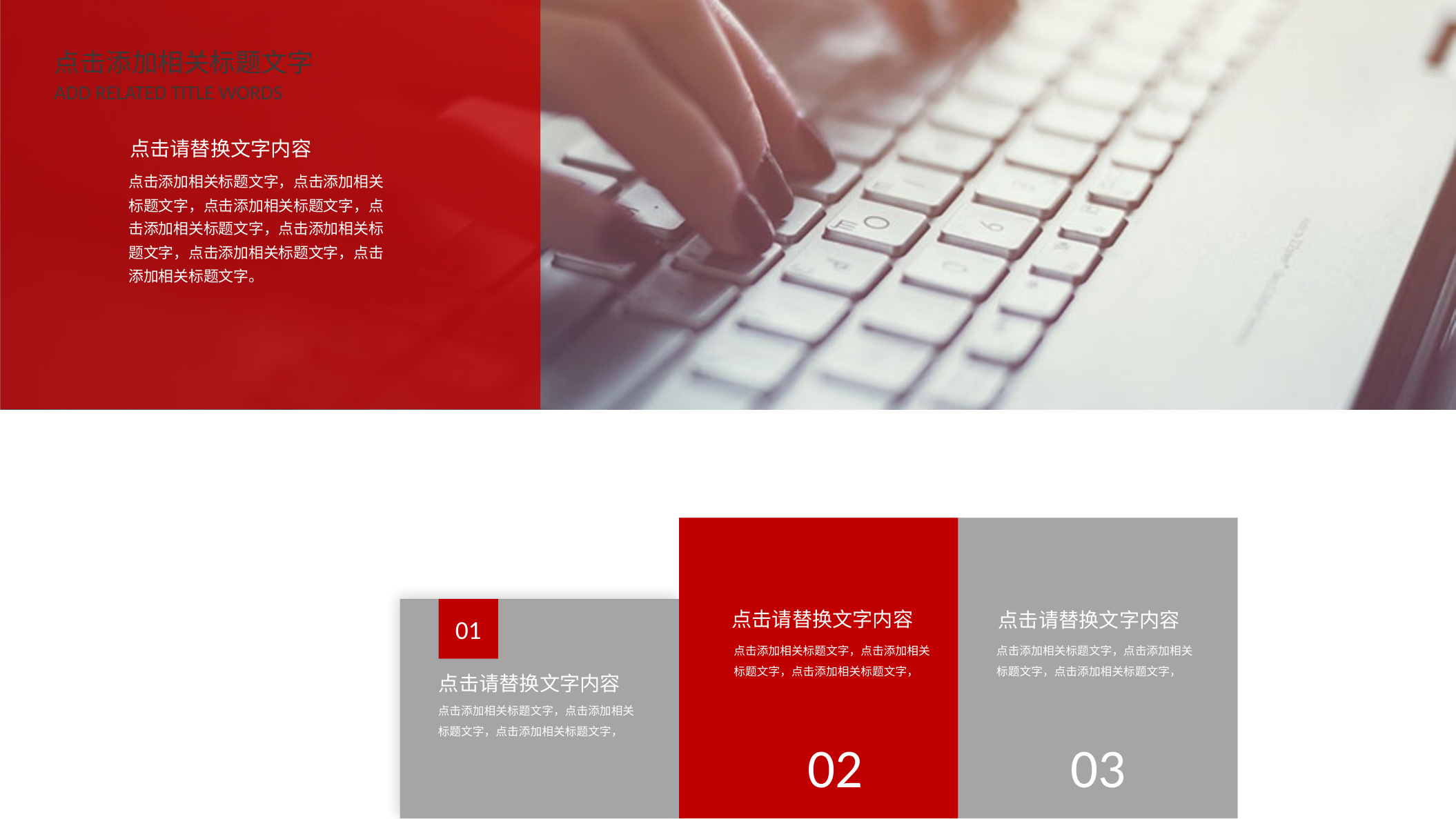

点击添加相关标题文字
ADD RELATED TITLE WORDS
点击请替换文字内容
点击添加相关标题文字，点击添加相关标题文字，点击添加相关标题文字，点击添加相关标题文字，点击添加相关标题文字，点击添加相关标题文字，点击添加相关标题文字。

点击请替换文字内容
点击添加相关标题文字，点击添加相关标题文字，点击添加相关标题文字，
02
点击请替换文字内容
点击添加相关标题文字，点击添加相关标题文字，点击添加相关标题文字，
03
01
点击请替换文字内容
点击添加相关标题文字，点击添加相关标题文字，点击添加相关标题文字，